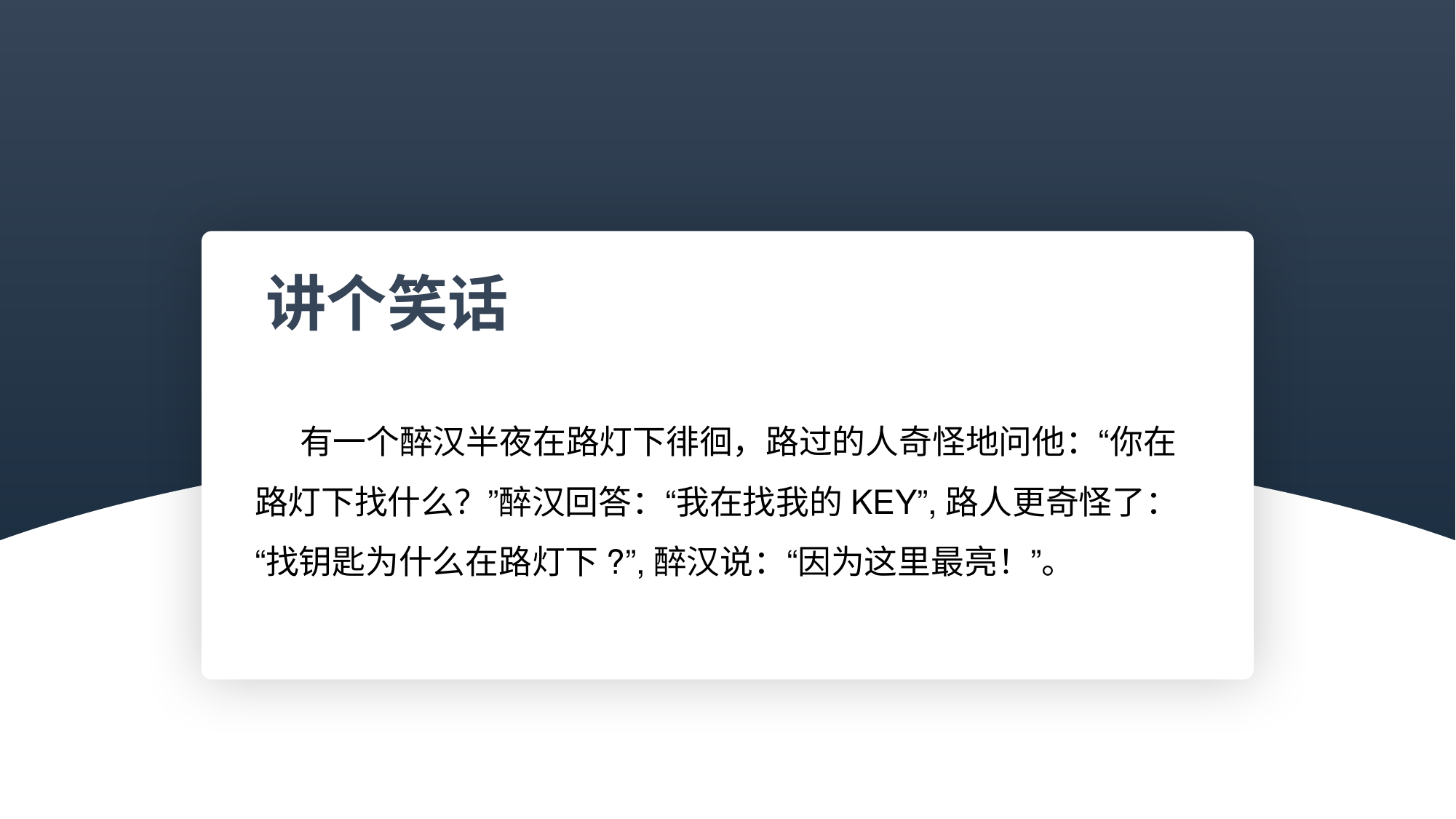

讲个笑话
    有一个醉汉半夜在路灯下徘徊，路过的人奇怪地问他：“你在路灯下找什么？”醉汉回答：“我在找我的KEY”,路人更奇怪了：“找钥匙为什么在路灯下?”,醉汉说：“因为这里最亮！”。

Sending